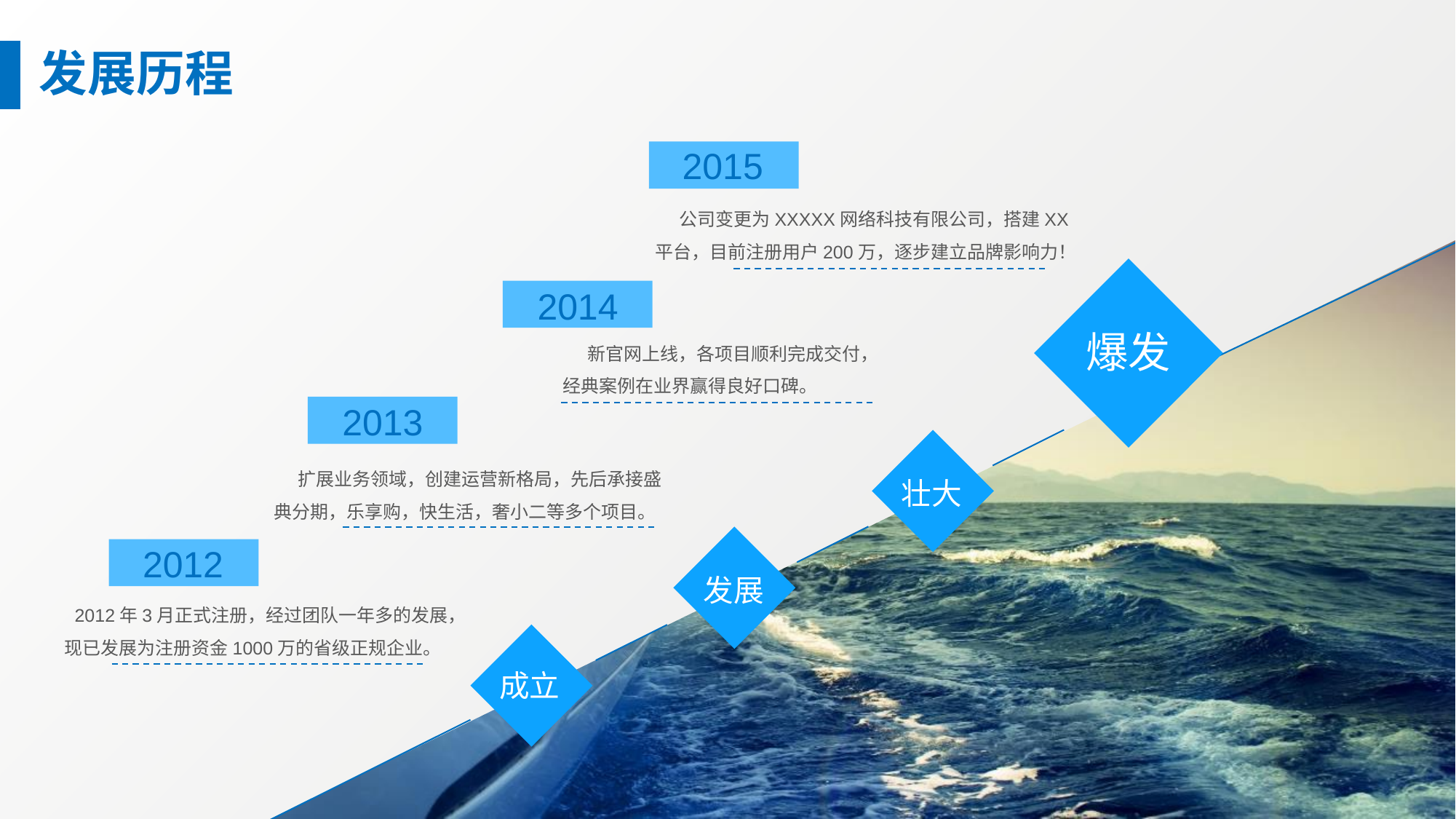

发展历程

2015

     公司变更为XXXXX网络科技有限公司，搭建XX平台，目前注册用户200万，逐步建立品牌影响力！

2014

     新官网上线，各项目顺利完成交付，
经典案例在业界赢得良好口碑。

爆发
2013

     扩展业务领域，创建运营新格局，先后承接盛典分期，乐享购，快生活，奢小二等多个项目。

壮大
2012

  2012年3月正式注册，经过团队一年多的发展，现已发展为注册资金1000万的省级正规企业。

发展

成立